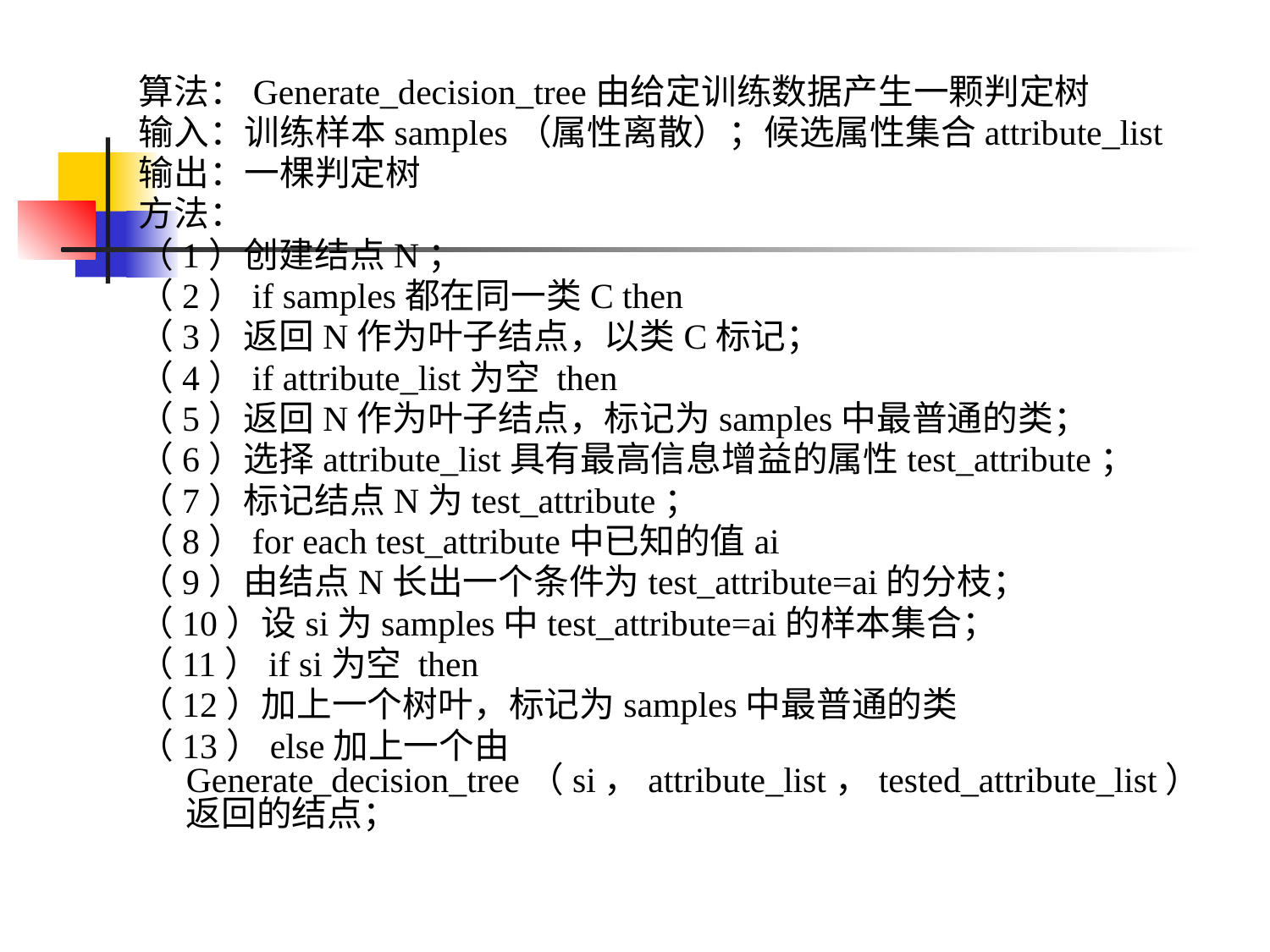

算法：Generate_decision_tree由给定训练数据产生一颗判定树
输入：训练样本samples（属性离散）；候选属性集合attribute_list
输出：一棵判定树
方法：
（1）创建结点N；
（2）if samples都在同一类C then
（3）返回N作为叶子结点，以类C标记；
（4）if attribute_list为空 then
（5）返回N作为叶子结点，标记为samples中最普通的类；
（6）选择attribute_list具有最高信息增益的属性test_attribute；
（7）标记结点N为test_attribute；
（8）for each test_attribute中已知的值ai
（9）由结点N长出一个条件为test_attribute=ai的分枝；
（10）设si为samples中test_attribute=ai的样本集合；
（11）if si为空 then
（12）加上一个树叶，标记为samples中最普通的类
（13）else加上一个由Generate_decision_tree（si，attribute_list，tested_attribute_list）返回的结点；